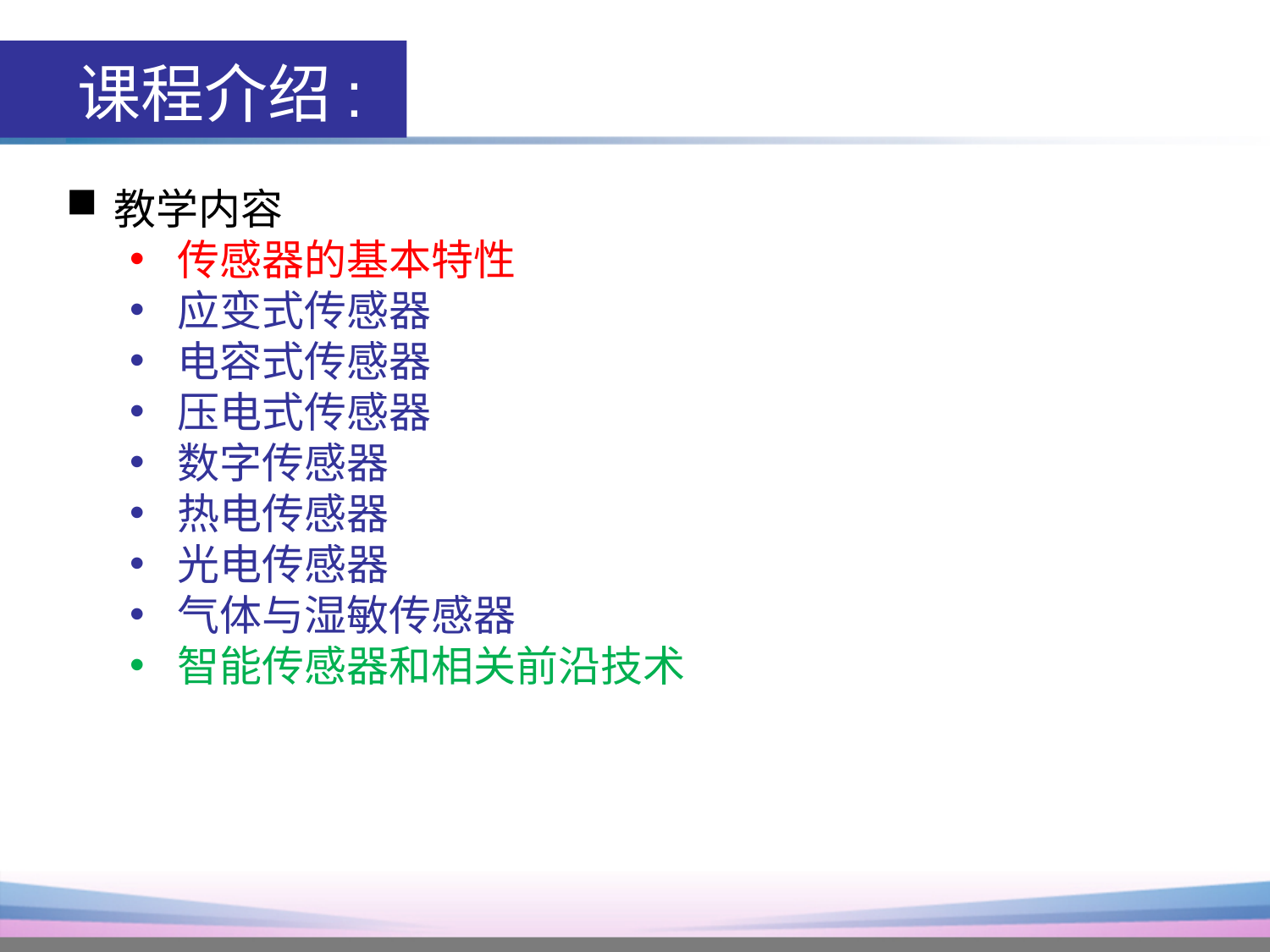

课程介绍:
教学内容
传感器的基本特性
应变式传感器
电容式传感器
压电式传感器
数字传感器
热电传感器
光电传感器
气体与湿敏传感器
智能传感器和相关前沿技术